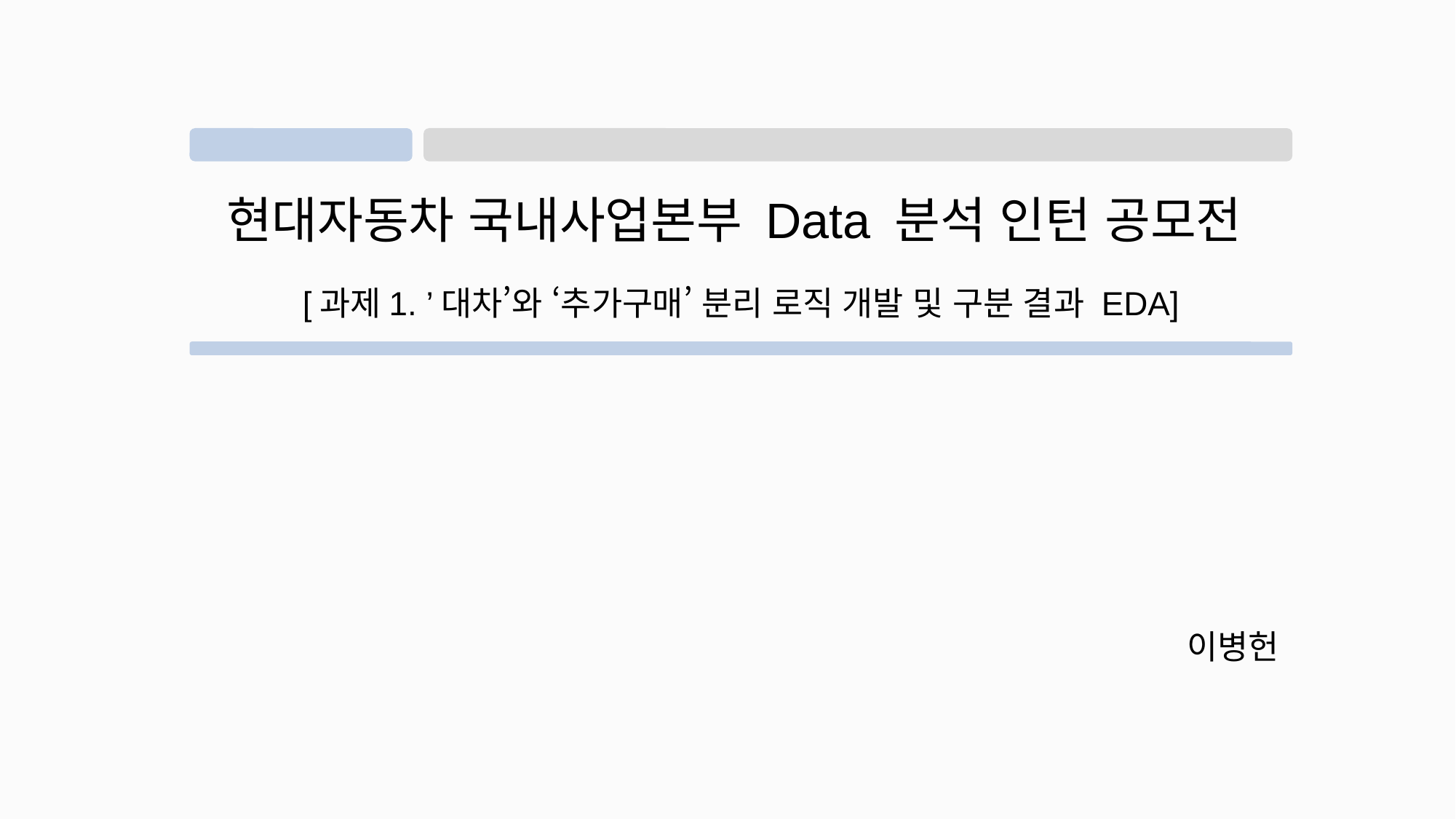

# 현대자동차 국내사업본부 Data 분석 인턴 공모전
[과제1. ’대차’와 ‘추가구매’ 분리 로직 개발 및 구분 결과 EDA]

이병헌